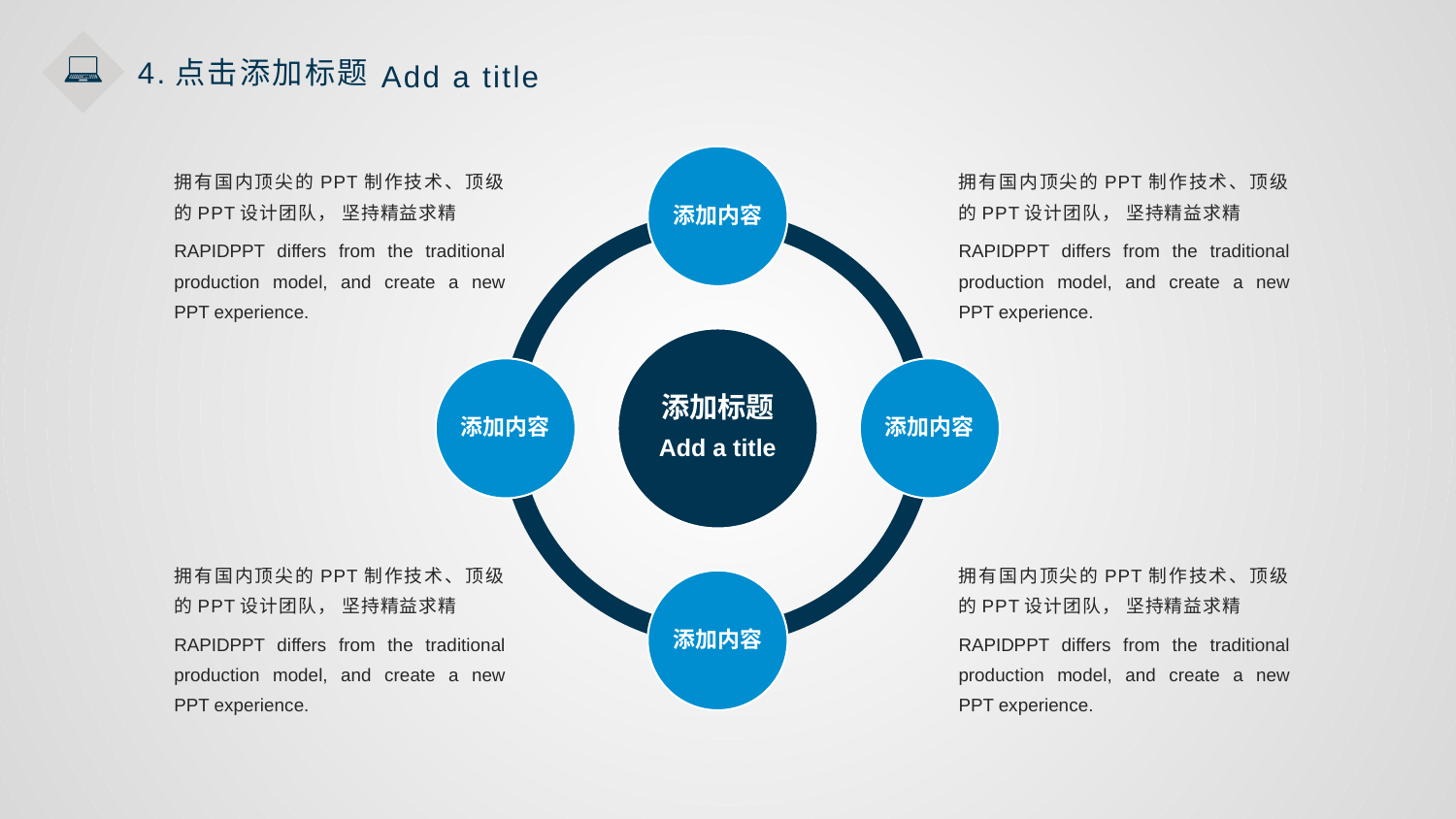

4.点击添加标题
Add a title
添加标题
Add a title
添加内容
添加内容
添加内容
添加内容
拥有国内顶尖的PPT制作技术、顶级的PPT设计团队， 坚持精益求精
RAPIDPPT differs from the traditional production model, and create a new PPT experience.
拥有国内顶尖的PPT制作技术、顶级的PPT设计团队， 坚持精益求精
RAPIDPPT differs from the traditional production model, and create a new PPT experience.
拥有国内顶尖的PPT制作技术、顶级的PPT设计团队， 坚持精益求精
RAPIDPPT differs from the traditional production model, and create a new PPT experience.
拥有国内顶尖的PPT制作技术、顶级的PPT设计团队， 坚持精益求精
RAPIDPPT differs from the traditional production model, and create a new PPT experience.